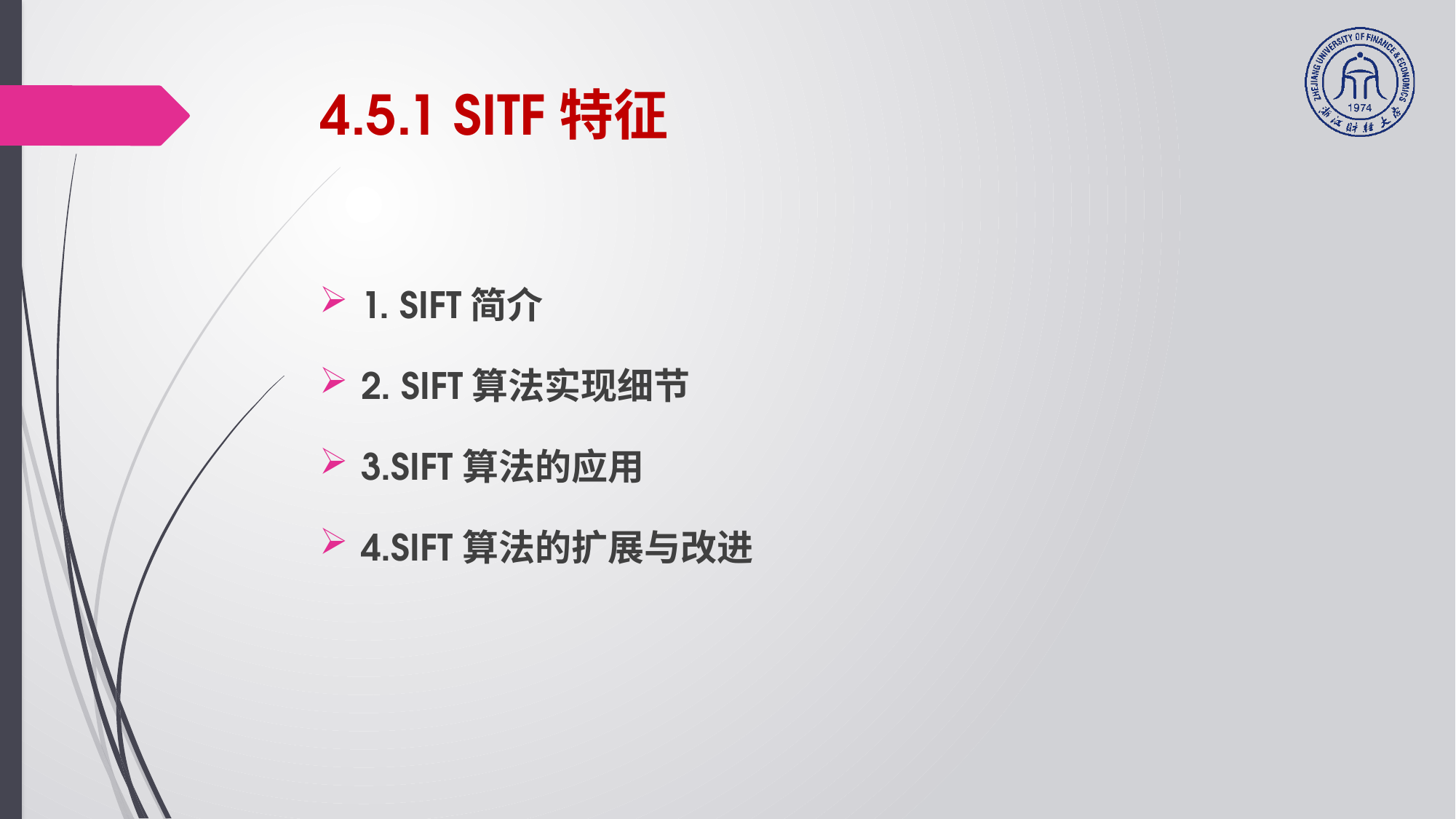

# 4.5.1 SITF特征
1. SIFT简介
2. SIFT算法实现细节
3.SIFT算法的应用
4.SIFT算法的扩展与改进